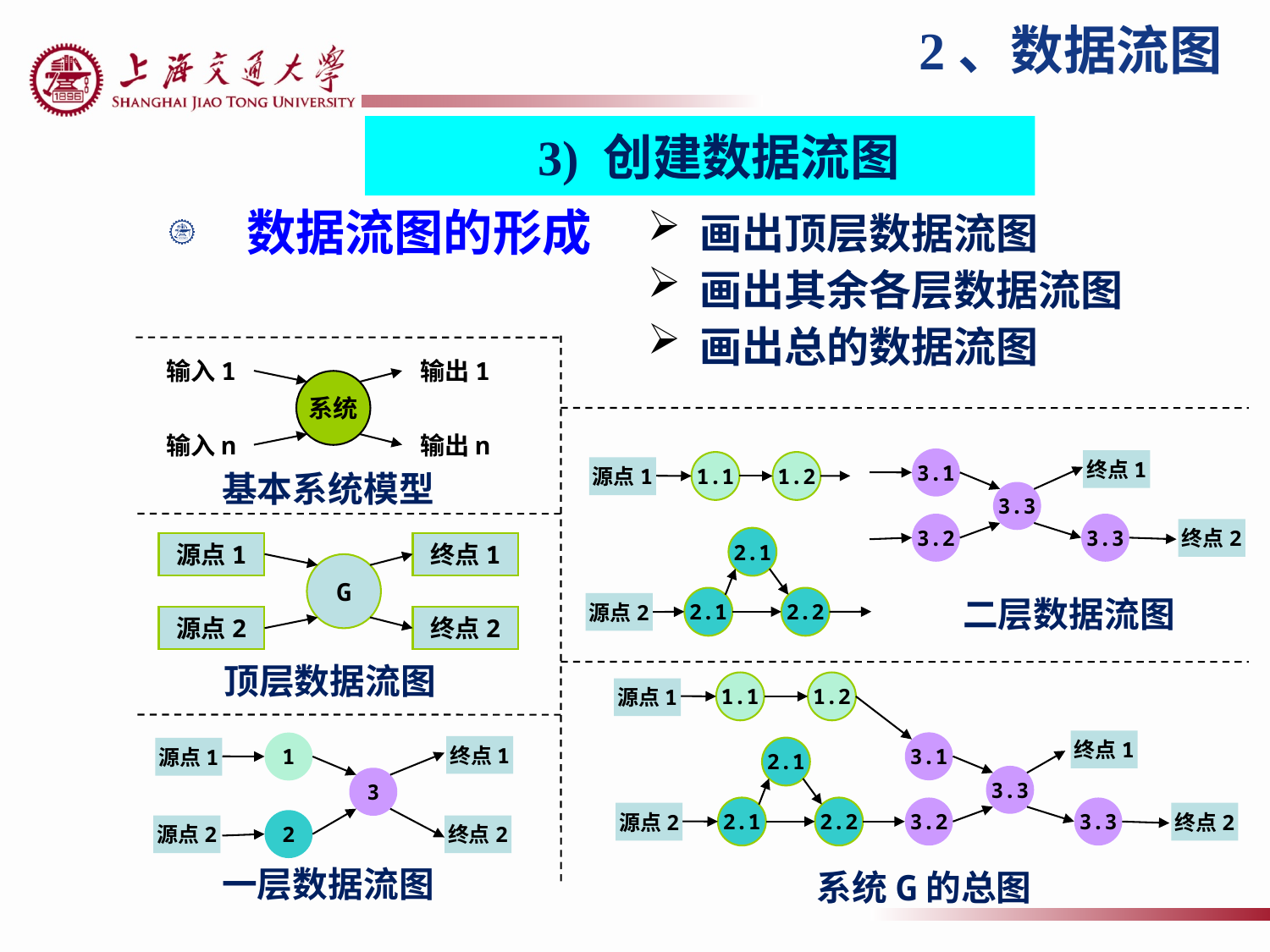

2、数据流图
3) 创建数据流图
 数据流图的形成
画出顶层数据流图
画出其余各层数据流图
画出总的数据流图

输入1
输出1
系统
输入n
输出n

3.1
3.3
3.2
3.3

终点1
终点2

1.1
1.2
源点1
基本系统模型
2.1

2.1
2.2
源点2
源点1
终点1
G
源点2
终点2
二层数据流图
顶层数据流图
1.1
1.2
源点1
终点1
3.1
2.1
3.3
2.1
2.2
3.2
3.3
源点2
终点2

1
3

2

终点1
源点1
源点2
终点2
一层数据流图
系统G的总图